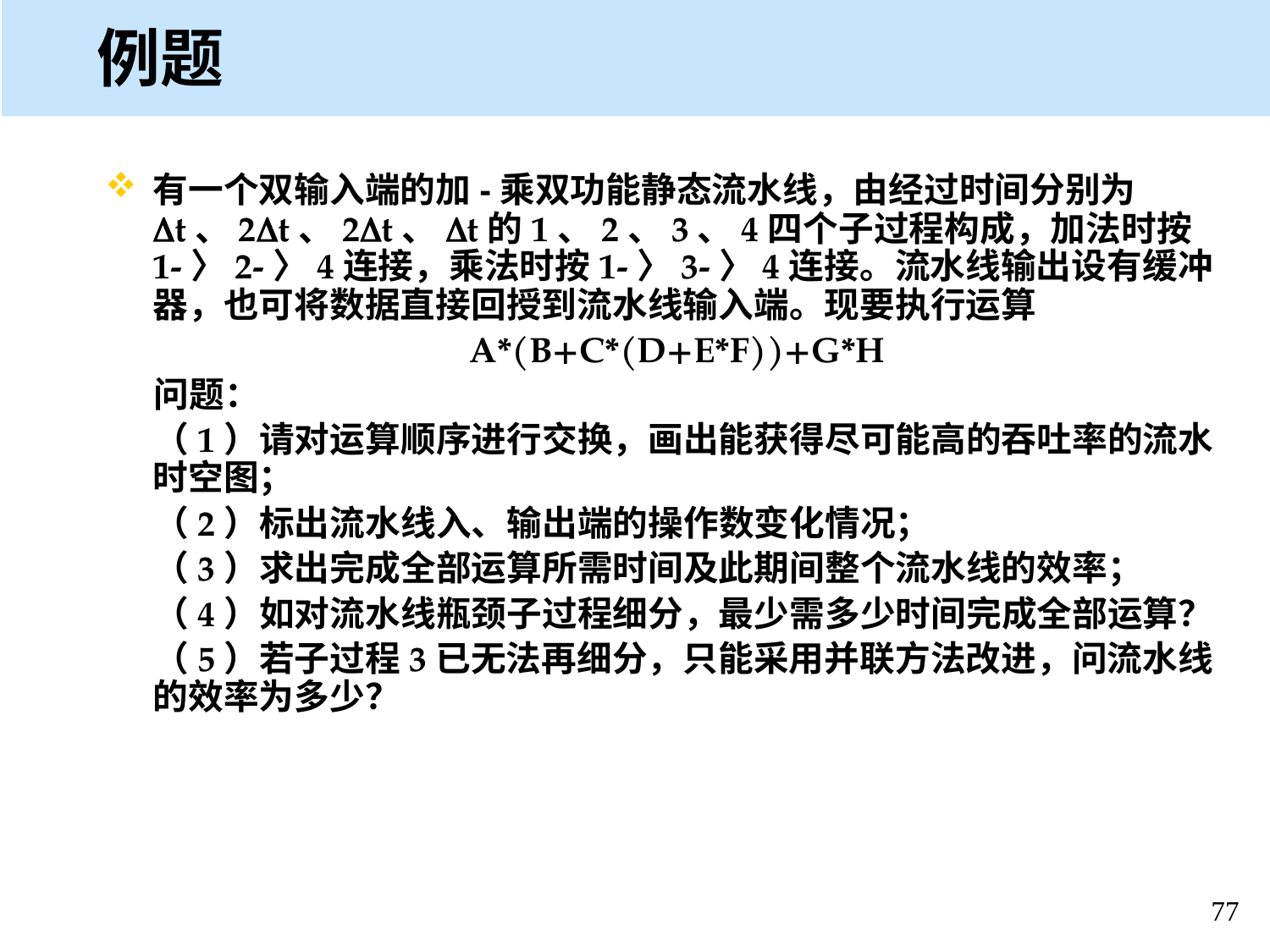

例题
有一个双输入端的加-乘双功能静态流水线，由经过时间分别为Δt、2Δt、2Δt、Δt的1、2、3、4四个子过程构成，加法时按1-〉2-〉4连接，乘法时按1-〉3-〉4连接。流水线输出设有缓冲器，也可将数据直接回授到流水线输入端。现要执行运算
                                         A*(B+C*(D+E*F))+G*H
     问题：
     （1）请对运算顺序进行交换，画出能获得尽可能高的吞吐率的流水时空图；
     （2）标出流水线入、输出端的操作数变化情况；
     （3）求出完成全部运算所需时间及此期间整个流水线的效率；
     （4）如对流水线瓶颈子过程细分，最少需多少时间完成全部运算？
     （5）若子过程3已无法再细分，只能采用并联方法改进，问流水线的效率为多少？